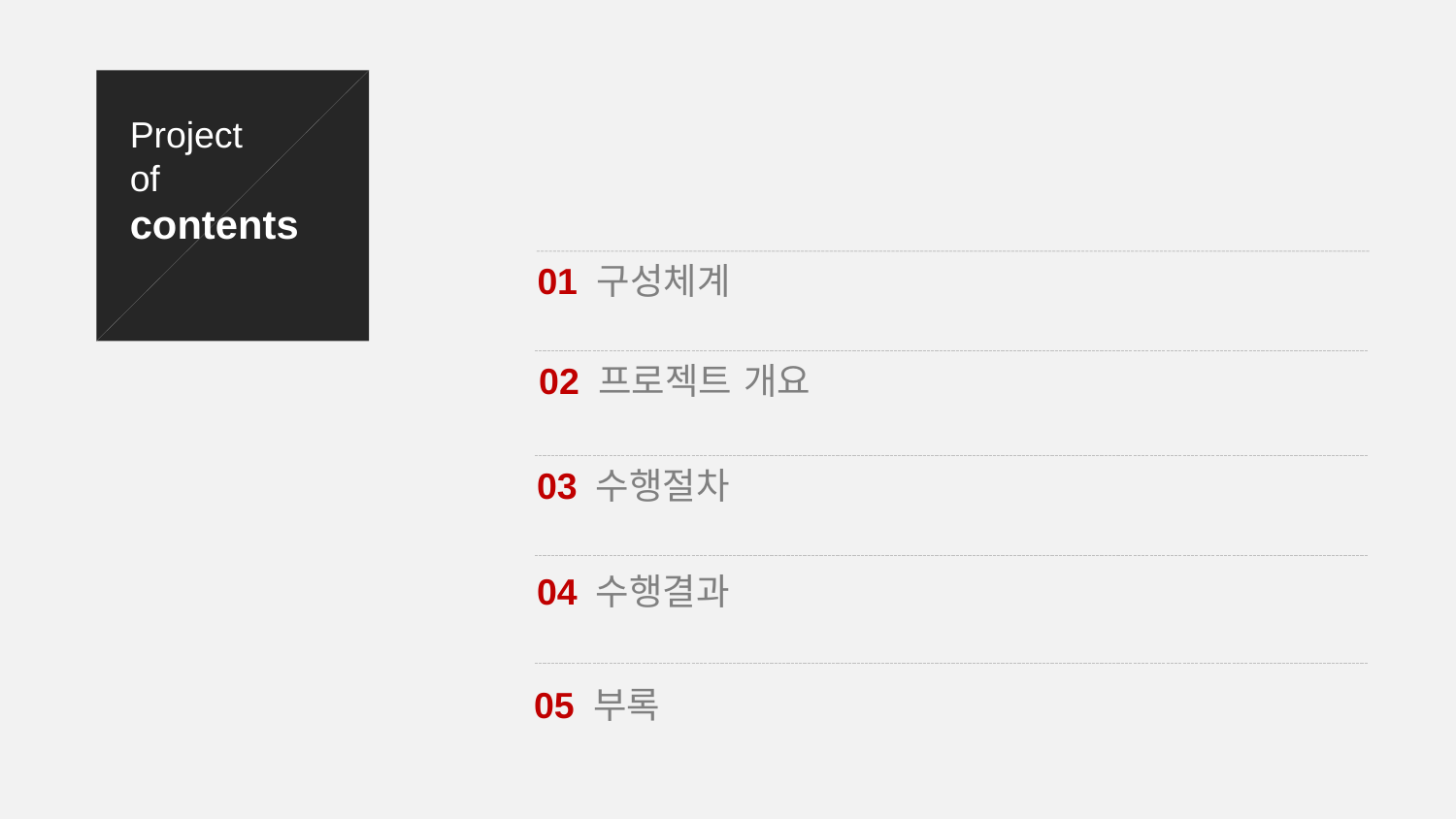

Project
of
contents
01 구성체계
02 프로젝트 개요
03 수행절차
04 수행결과
05 부록